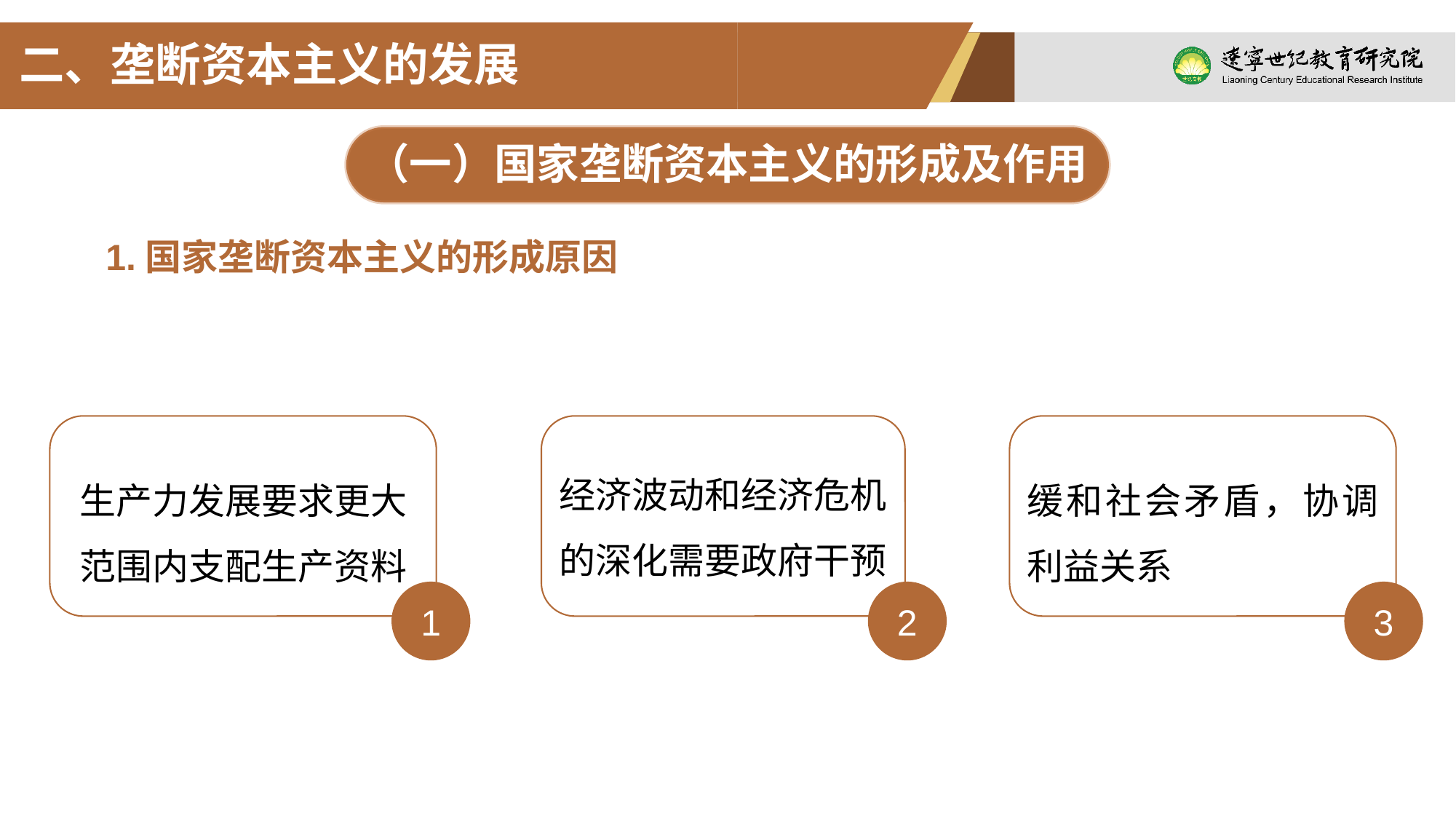

二、垄断资本主义的发展
（一）国家垄断资本主义的形成及作用
1.国家垄断资本主义的形成原因
生产力发展要求更大范围内支配生产资料
经济波动和经济危机的深化需要政府干预
缓和社会矛盾，协调利益关系
1
2
3